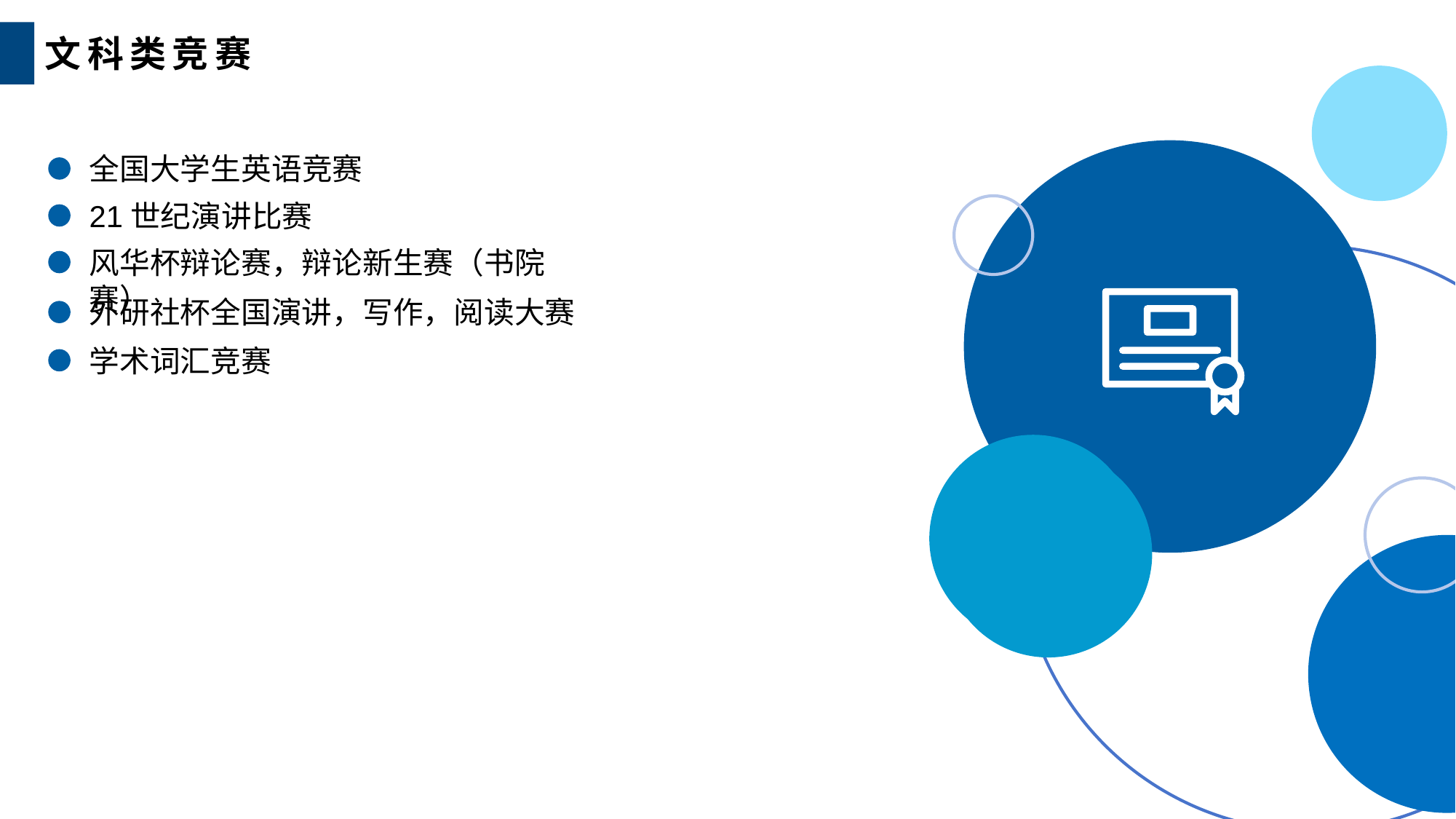

文科类竞赛

全国大学生英语竞赛

21世纪演讲比赛

风华杯辩论赛，辩论新生赛（书院赛）

外研社杯全国演讲，写作，阅读大赛

学术词汇竞赛